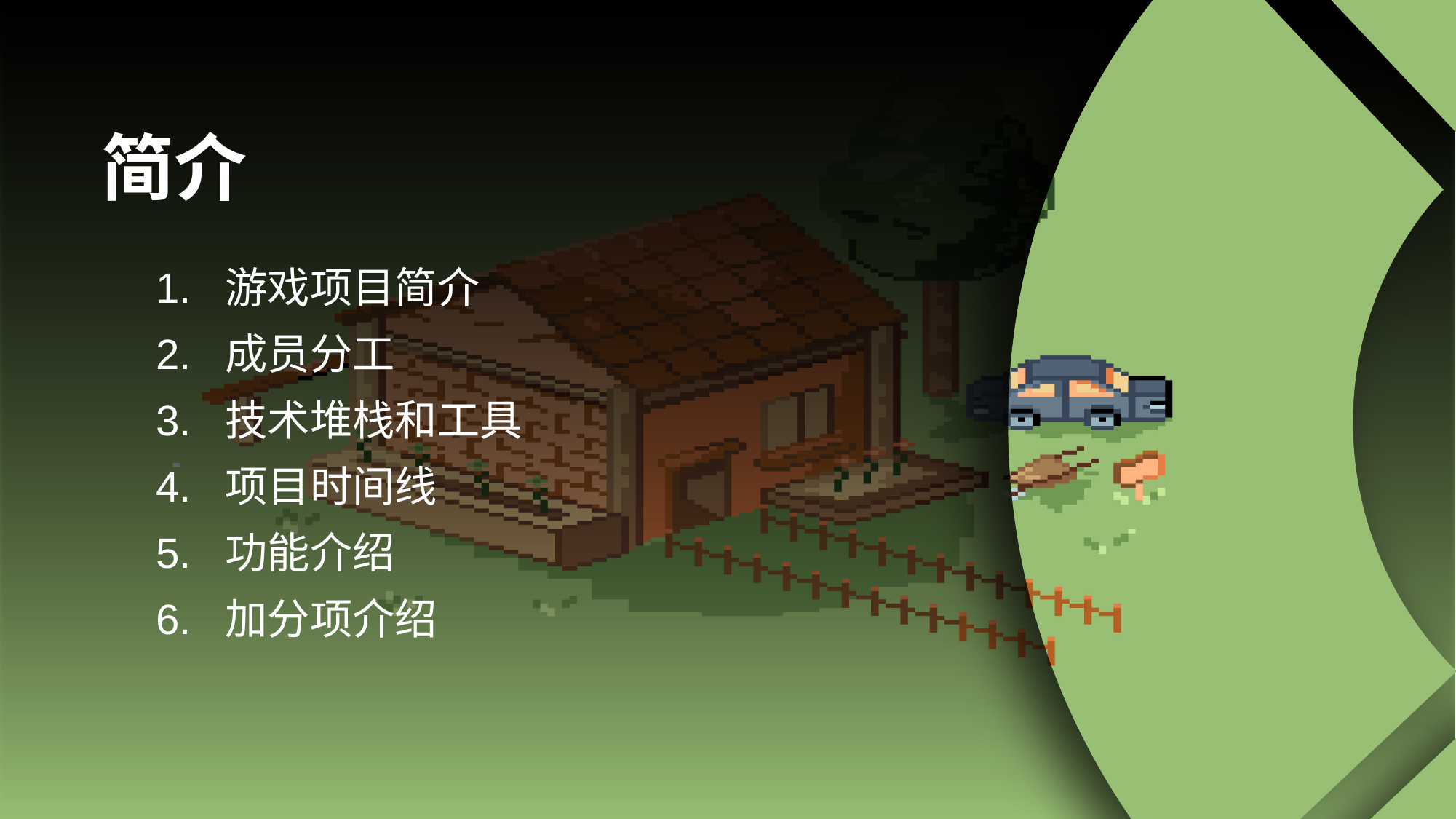

简介

1.  游戏项目简介
2.  成员分工
3.  技术堆栈和工具
4.  项目时间线
5.  功能介绍
6.  加分项介绍